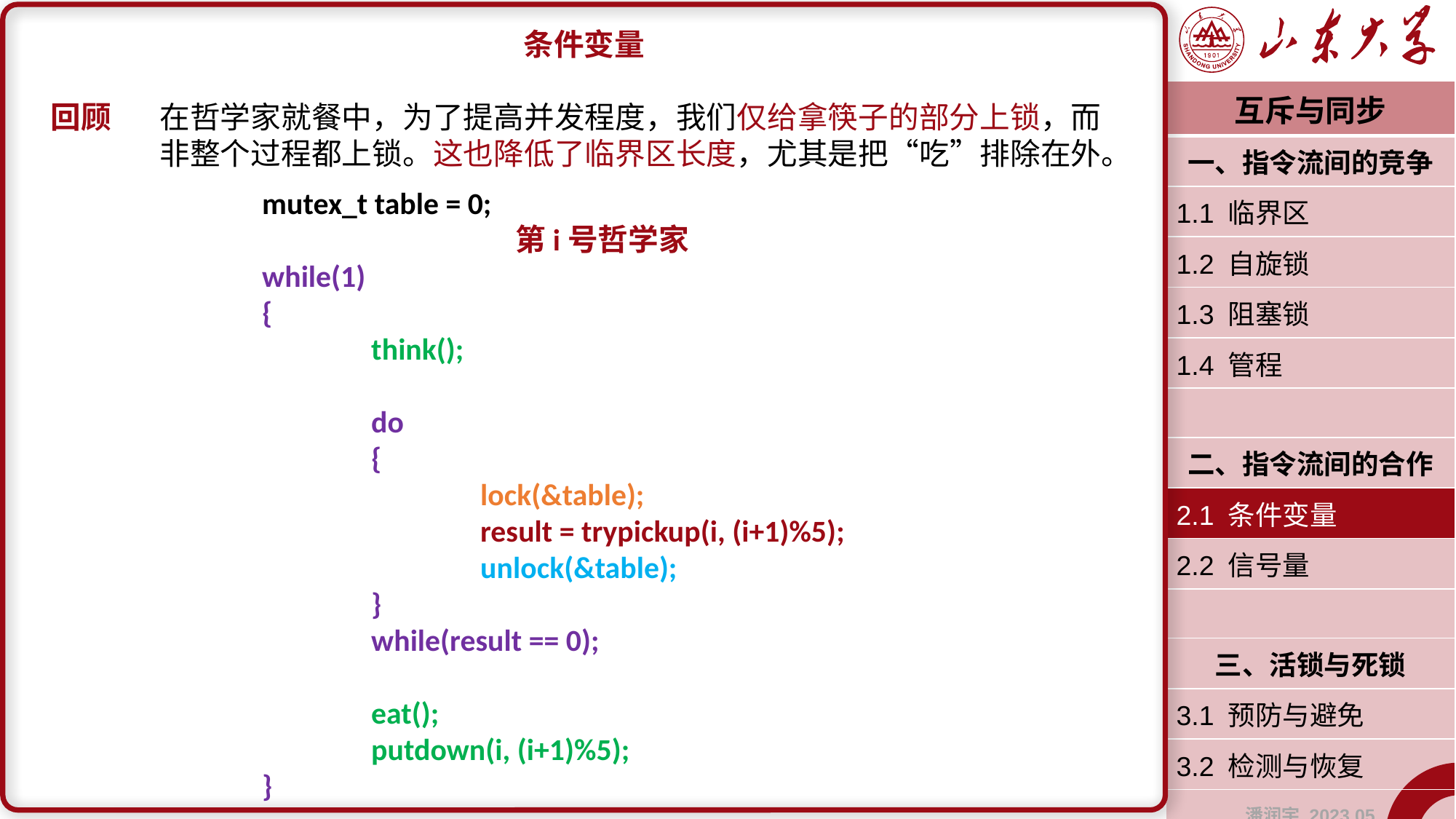

条件变量

回顾	在哲学家就餐中，为了提高并发程度，我们仅给拿筷子的部分上锁，而	非整个过程都上锁。这也降低了临界区长度，尤其是把“吃”排除在外。

| 互斥与同步 |
| --- |
| 一、指令流间的竞争 |
| 1.1 临界区 |
| 1.2 自旋锁 |
| 1.3 阻塞锁 |
| 1.4 管程 |
|  |
| 二、指令流间的合作 |
| 2.1 条件变量 |
| 2.2 信号量 |
|  |
| 三、活锁与死锁 |
| 3.1 预防与避免 |
| 3.2 检测与恢复 |
| 潘润宇 2023.05 |
mutex_t table = 0;
第i号哲学家
while(1)
{
	think();

	do
	{
		lock(&table);
		result = trypickup(i, (i+1)%5);
		unlock(&table);
	}
	while(result == 0);

	eat();
	putdown(i, (i+1)%5);
}